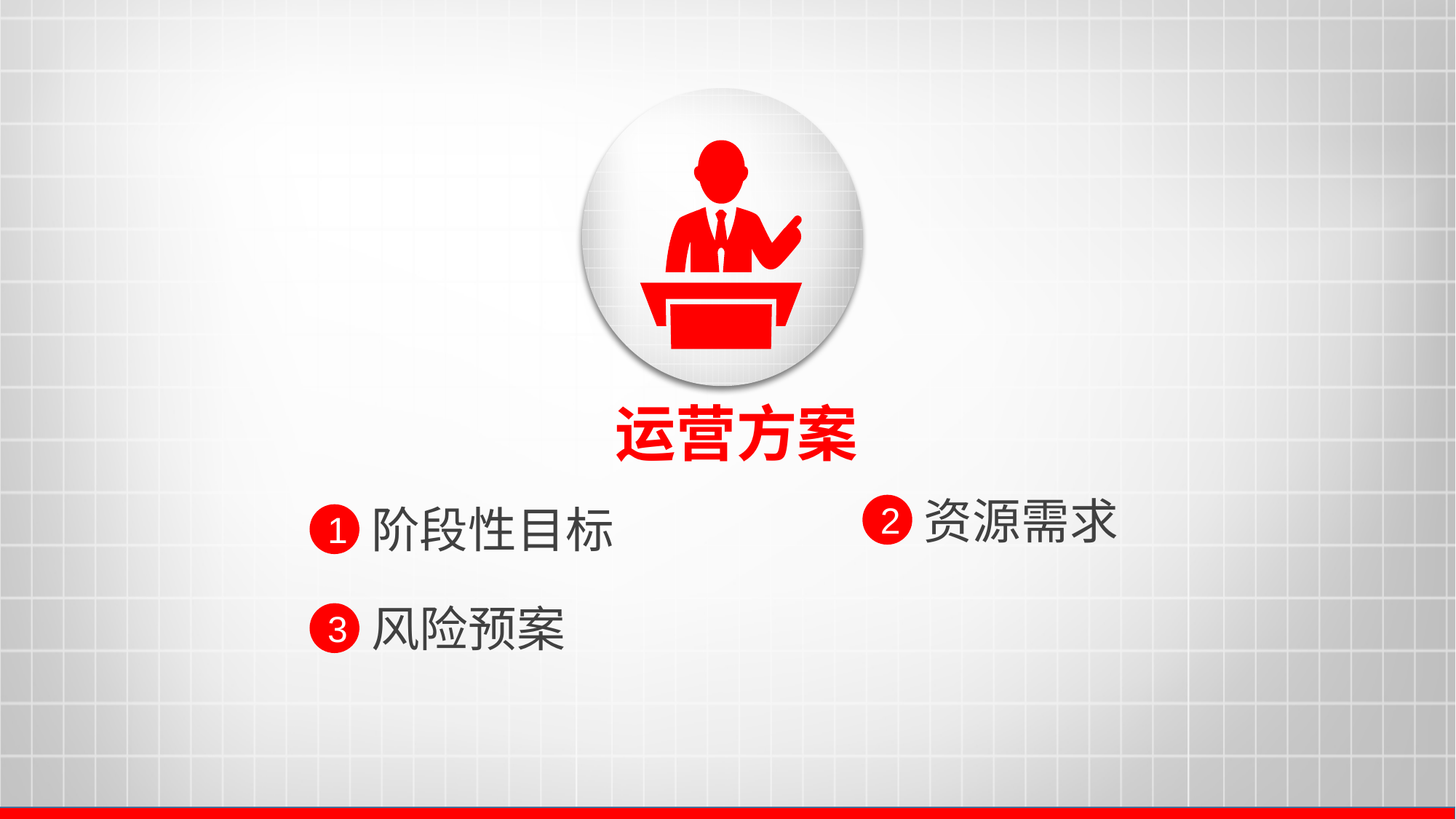

运营方案
资源需求
阶段性目标
2
1
风险预案
3